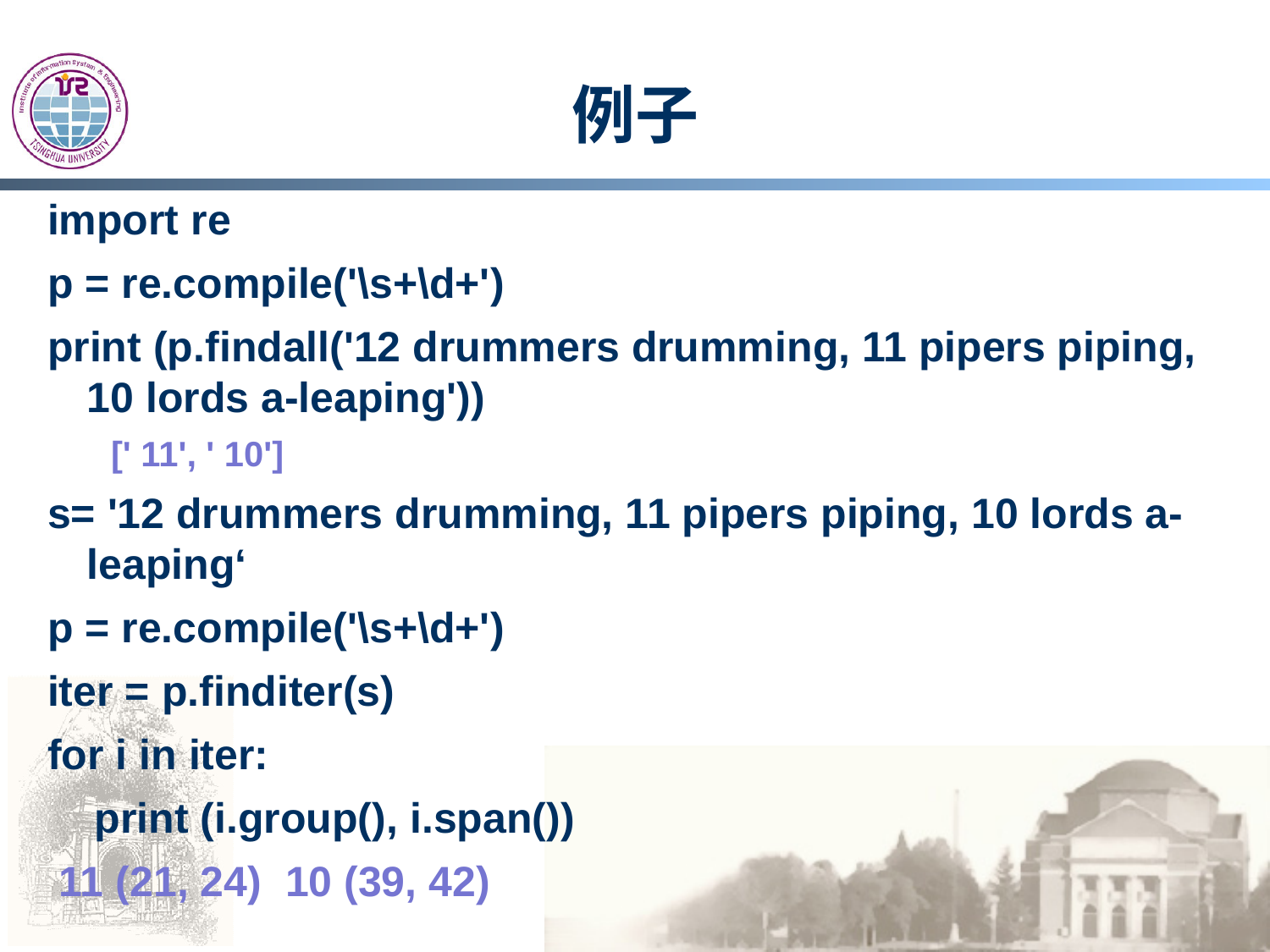

# 例子
import re
p = re.compile('\s+\d+')
print (p.findall('12 drummers drumming, 11 pipers piping, 10 lords a-leaping'))
[' 11', ' 10']
s= '12 drummers drumming, 11 pipers piping, 10 lords a-leaping‘
p = re.compile('\s+\d+')
iter = p.finditer(s)
for i in iter:
    print (i.group(), i.span())
 11 (21, 24)  10 (39, 42)